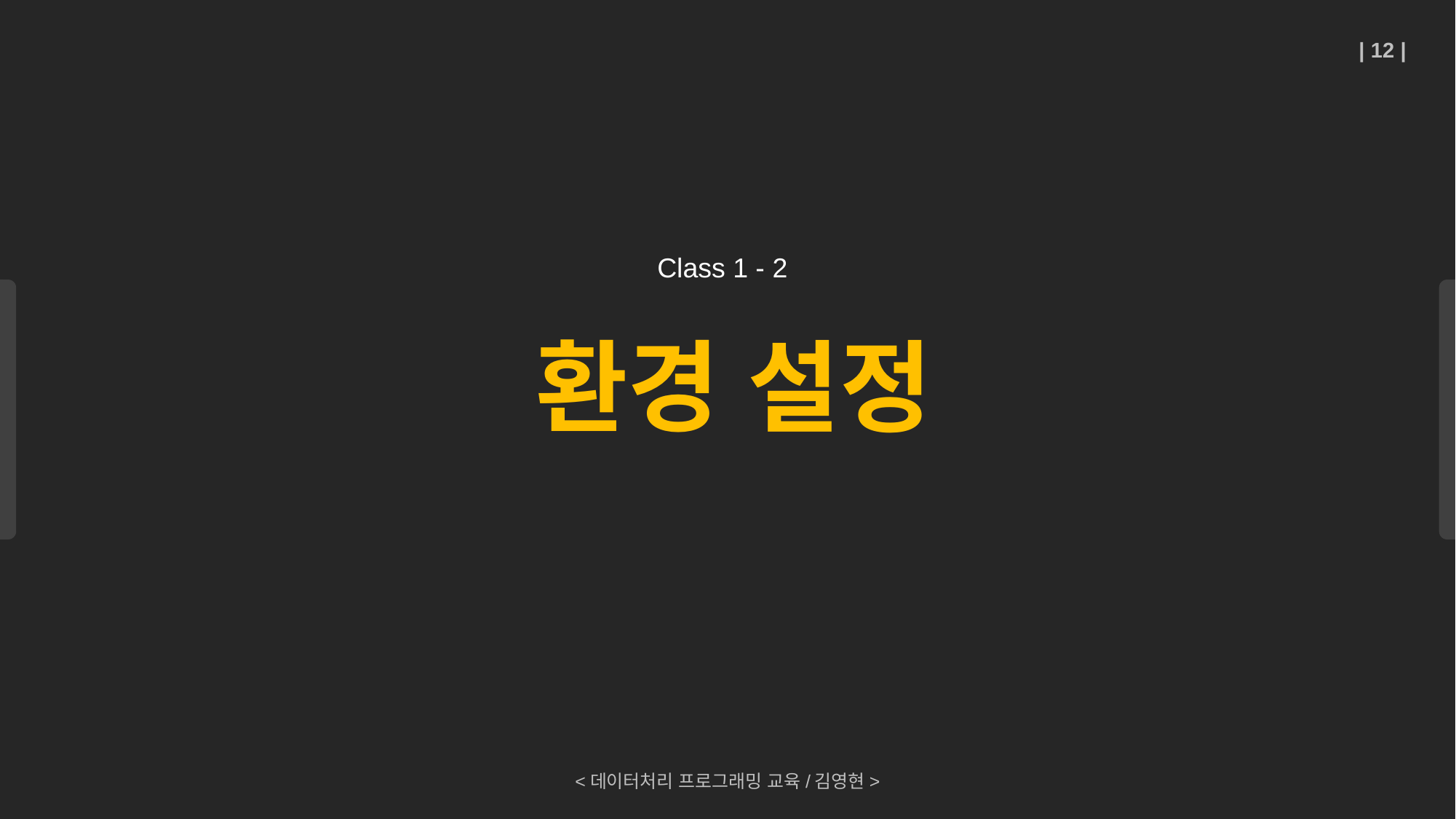

| 12 |
환경 설정
Class 1 - 2

<데이터처리 프로그래밍 교육/김영현>